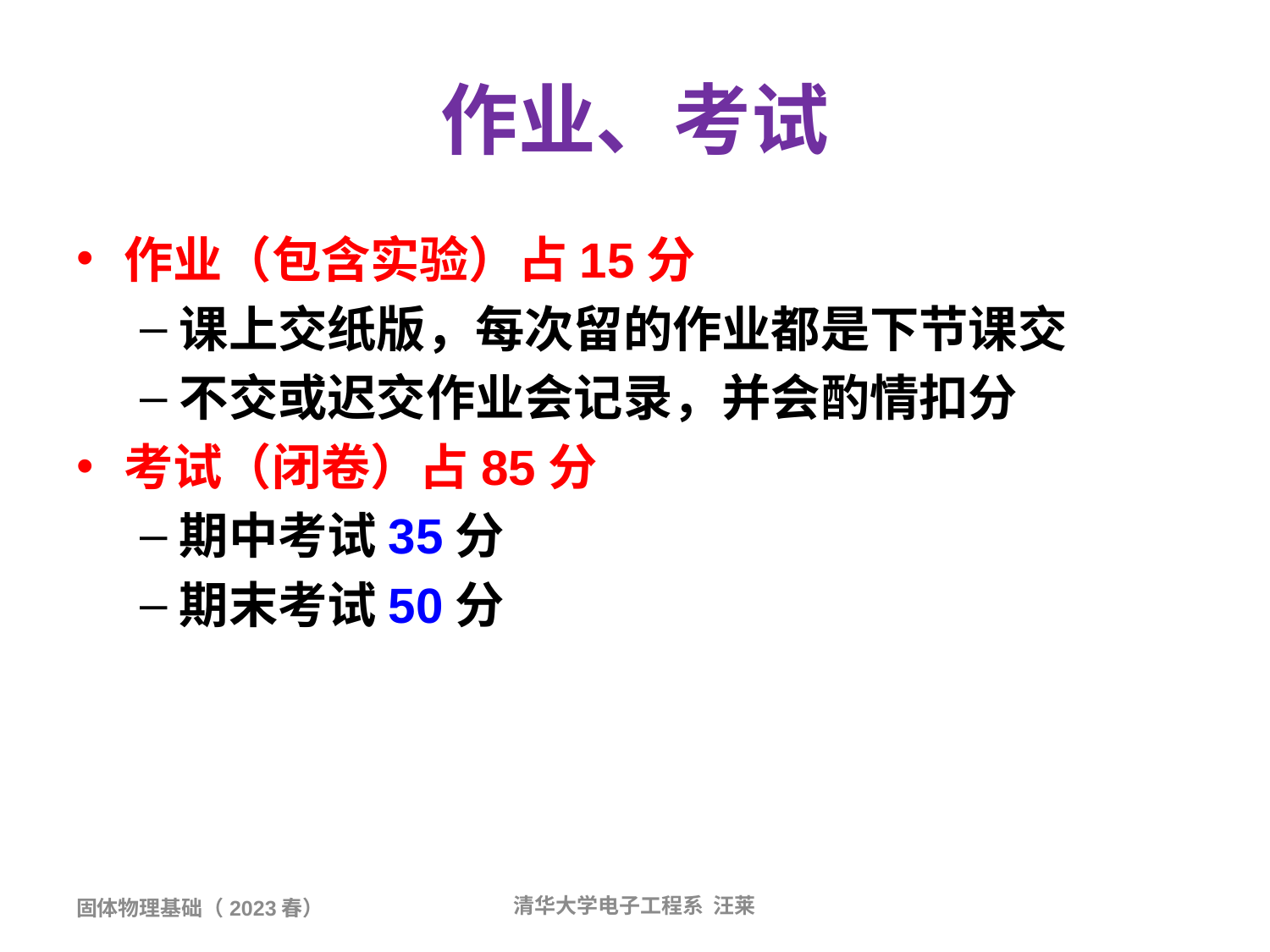

# 作业、考试
作业（包含实验）占15分
课上交纸版，每次留的作业都是下节课交
不交或迟交作业会记录，并会酌情扣分
考试（闭卷）占85分
期中考试35分
期末考试50分
固体物理基础（2023春）
清华大学电子工程系  汪莱
4